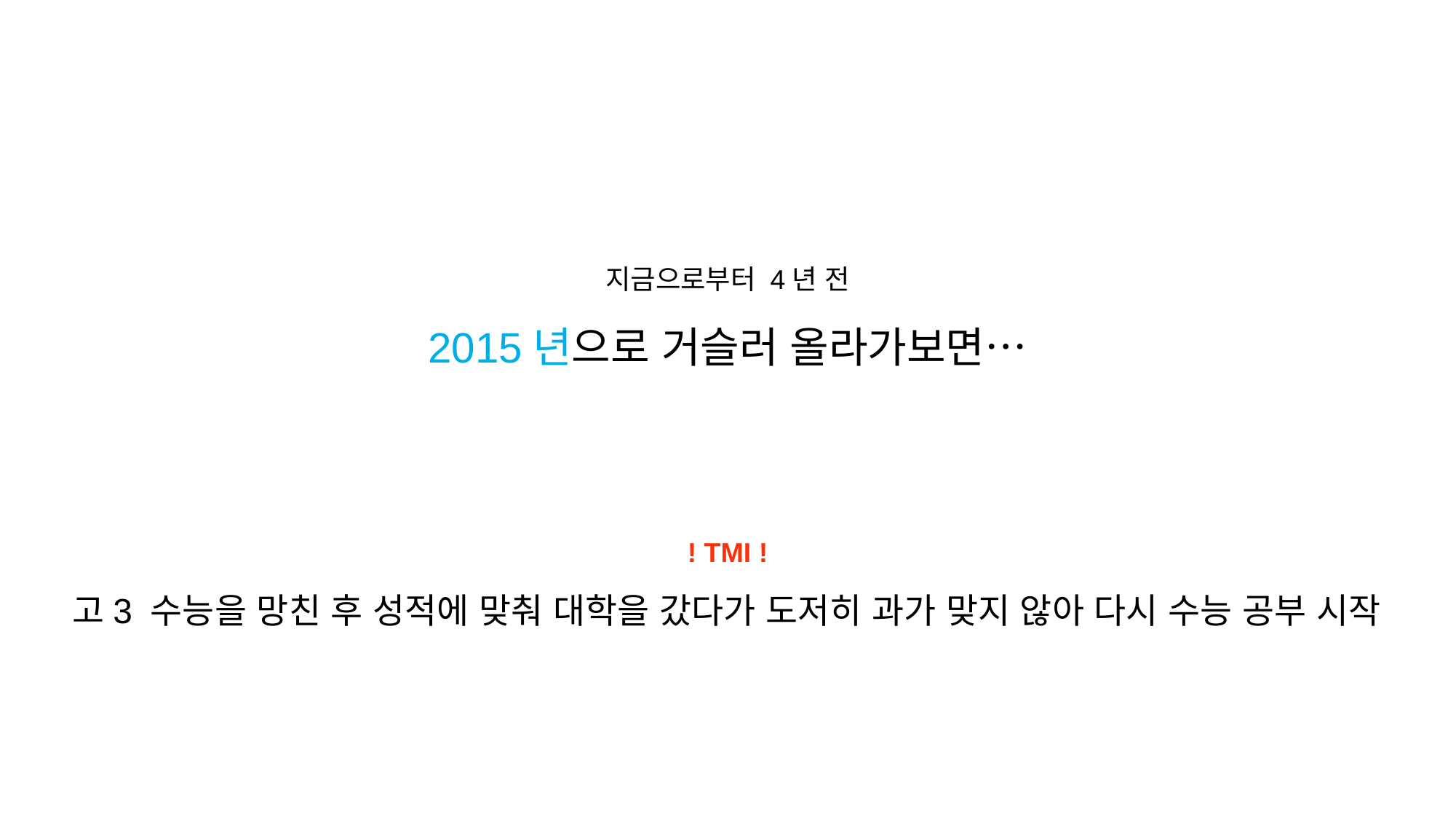

지금으로부터 4년 전
2015년으로 거슬러 올라가보면…
! TMI !
고3 수능을 망친 후 성적에 맞춰 대학을 갔다가 도저히 과가 맞지 않아 다시 수능 공부 시작